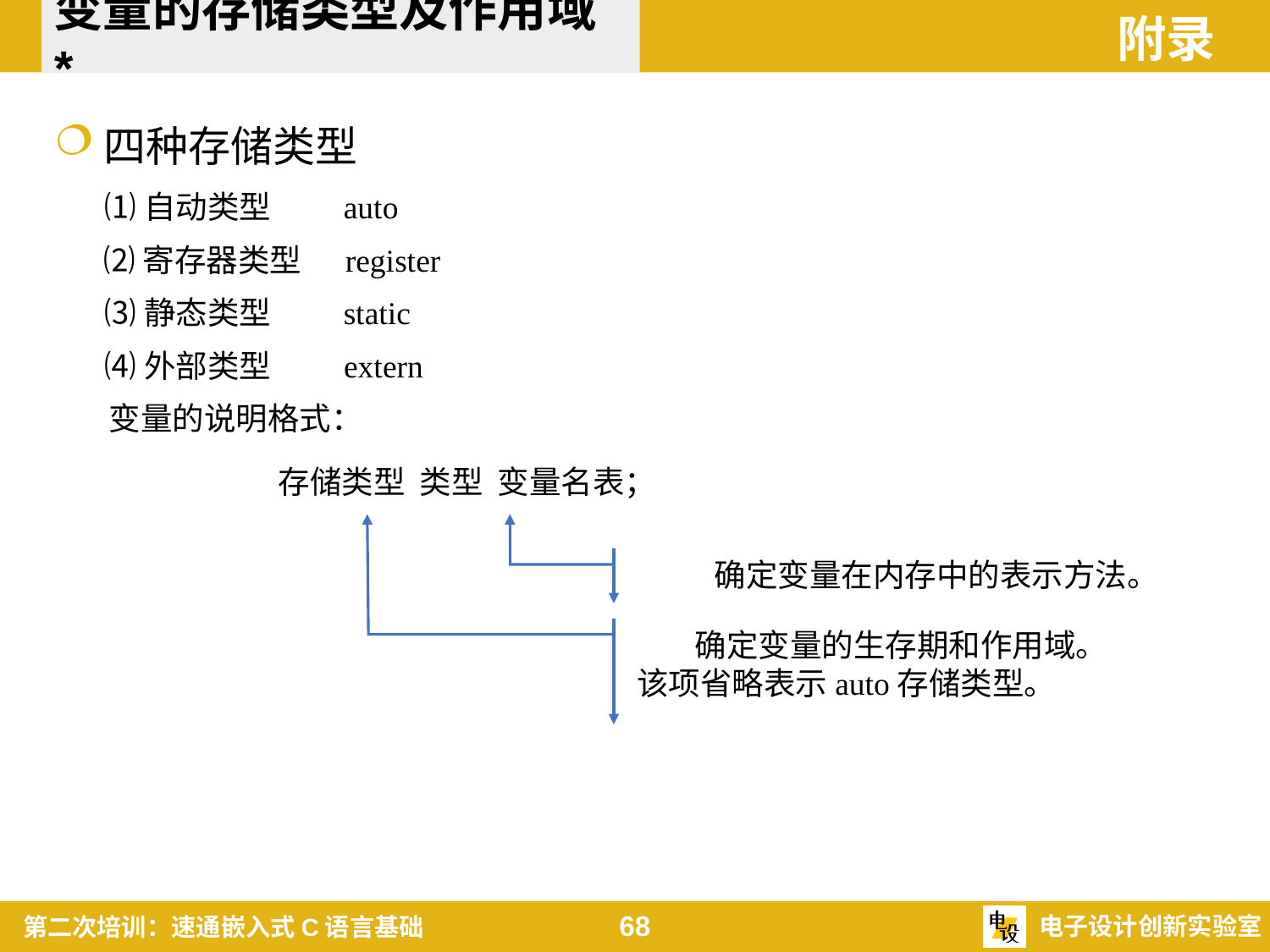

变量的存储类型及作用域*
附录
四种存储类型
⑴自动类型         auto
⑵寄存器类型     register
⑶静态类型         static
⑷外部类型         extern
变量的说明格式：
存储类型  类型  变量名表；
确定变量在内存中的表示方法。
       确定变量的生存期和作用域。
该项省略表示auto存储类型。
68